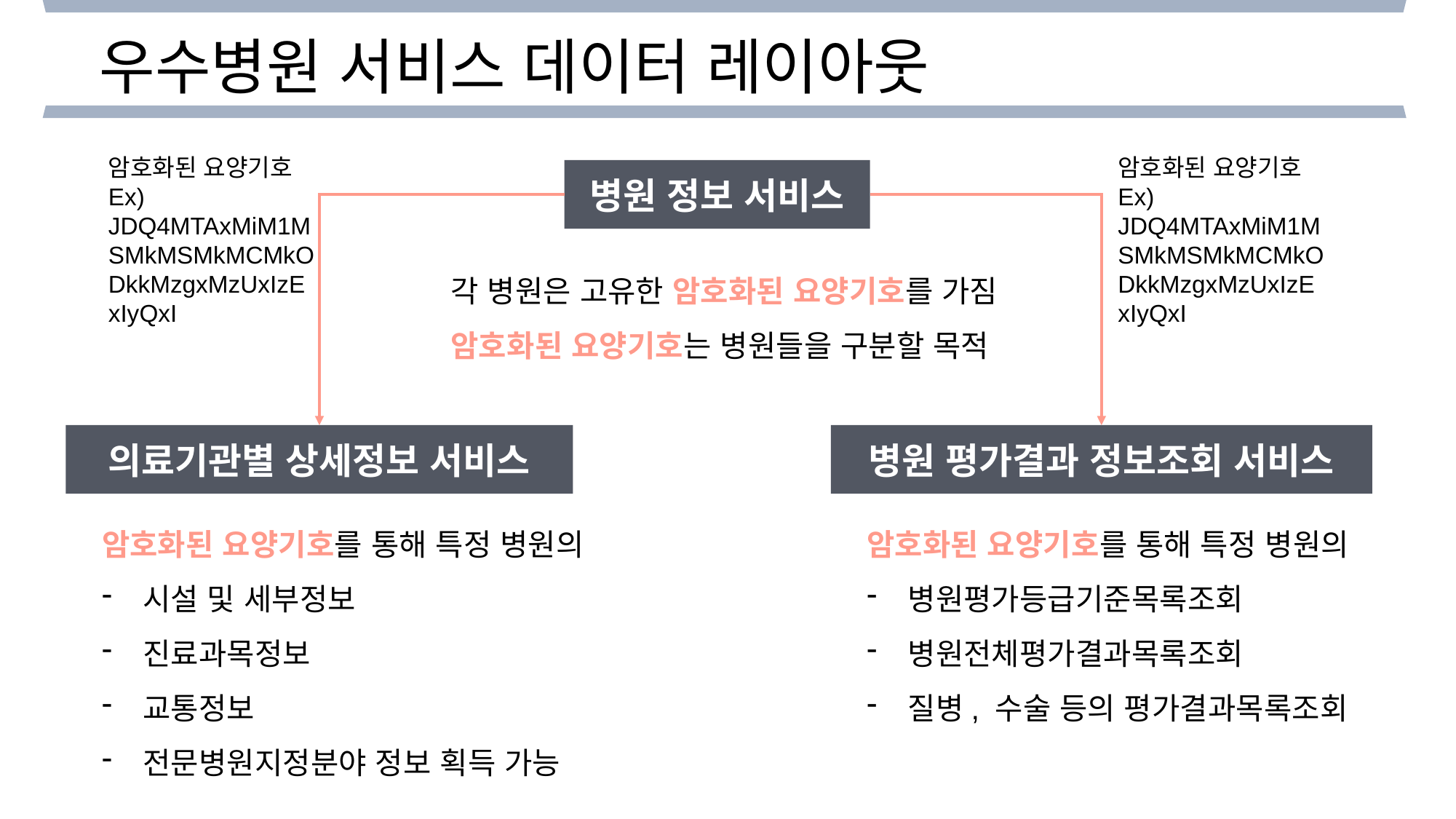

우수병원 서비스 데이터 레이아웃

암호화된 요양기호Ex) JDQ4MTAxMiM1MSMkMSMkMCMkODkkMzgxMzUxIzExIyQxI
암호화된 요양기호Ex) JDQ4MTAxMiM1MSMkMSMkMCMkODkkMzgxMzUxIzExIyQxI
병원 정보 서비스
각 병원은 고유한 암호화된 요양기호를 가짐
암호화된 요양기호는 병원들을 구분할 목적
의료기관별 상세정보 서비스
병원 평가결과 정보조회 서비스
암호화된 요양기호를 통해 특정 병원의
시설 및 세부정보
진료과목정보
교통정보
전문병원지정분야 정보 획득 가능
암호화된 요양기호를 통해 특정 병원의
병원평가등급기준목록조회
병원전체평가결과목록조회
질병, 수술 등의 평가결과목록조회